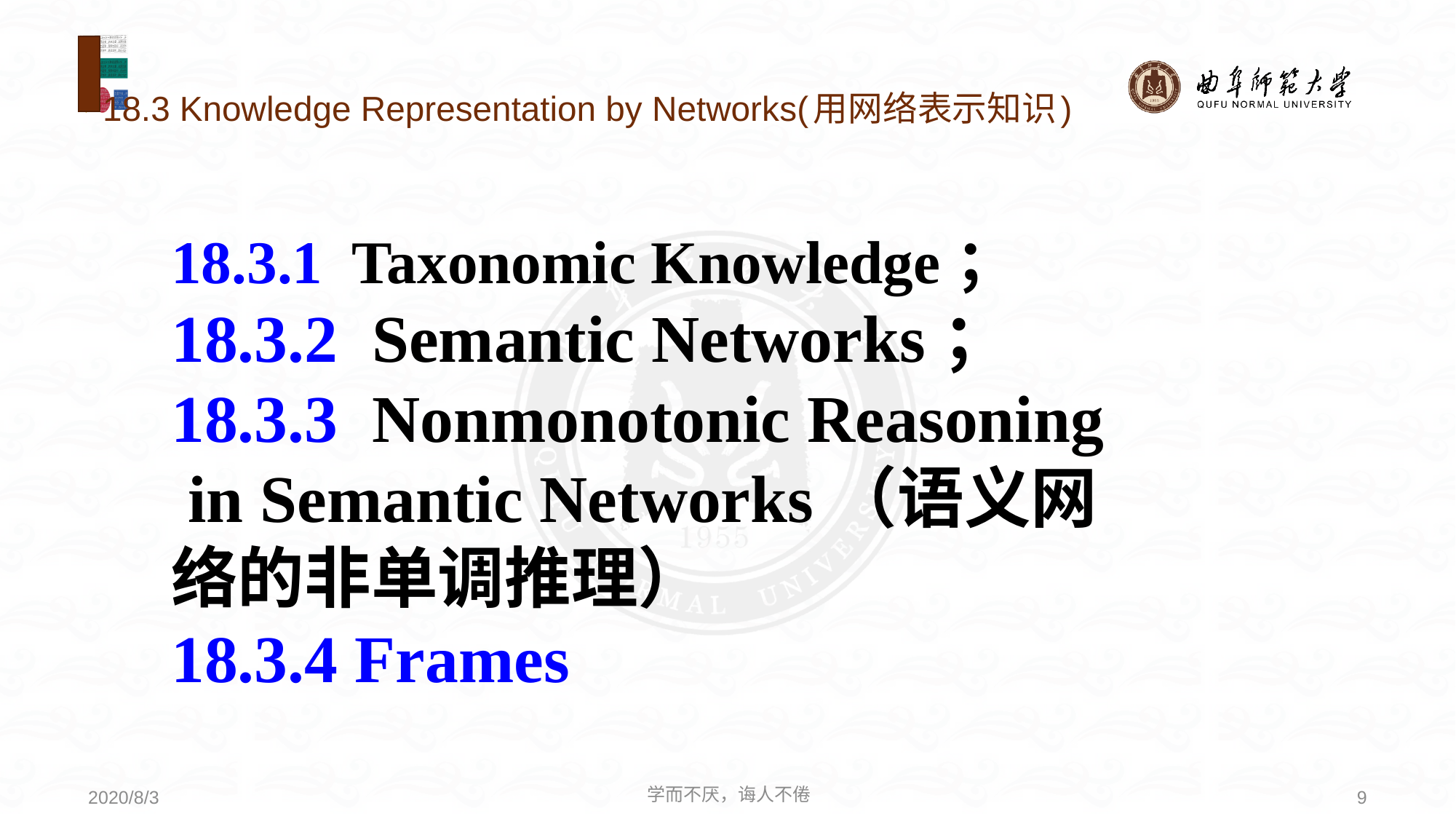

# 18.3 Knowledge Representation by Networks(用网络表示知识)
18.3.1  Taxonomic Knowledge；
18.3.2  Semantic Networks；
18.3.3  Nonmonotonic Reasoning
 in Semantic Networks（语义网
络的非单调推理）
18.3.4 Frames
学而不厌，诲人不倦
9
2020/8/3